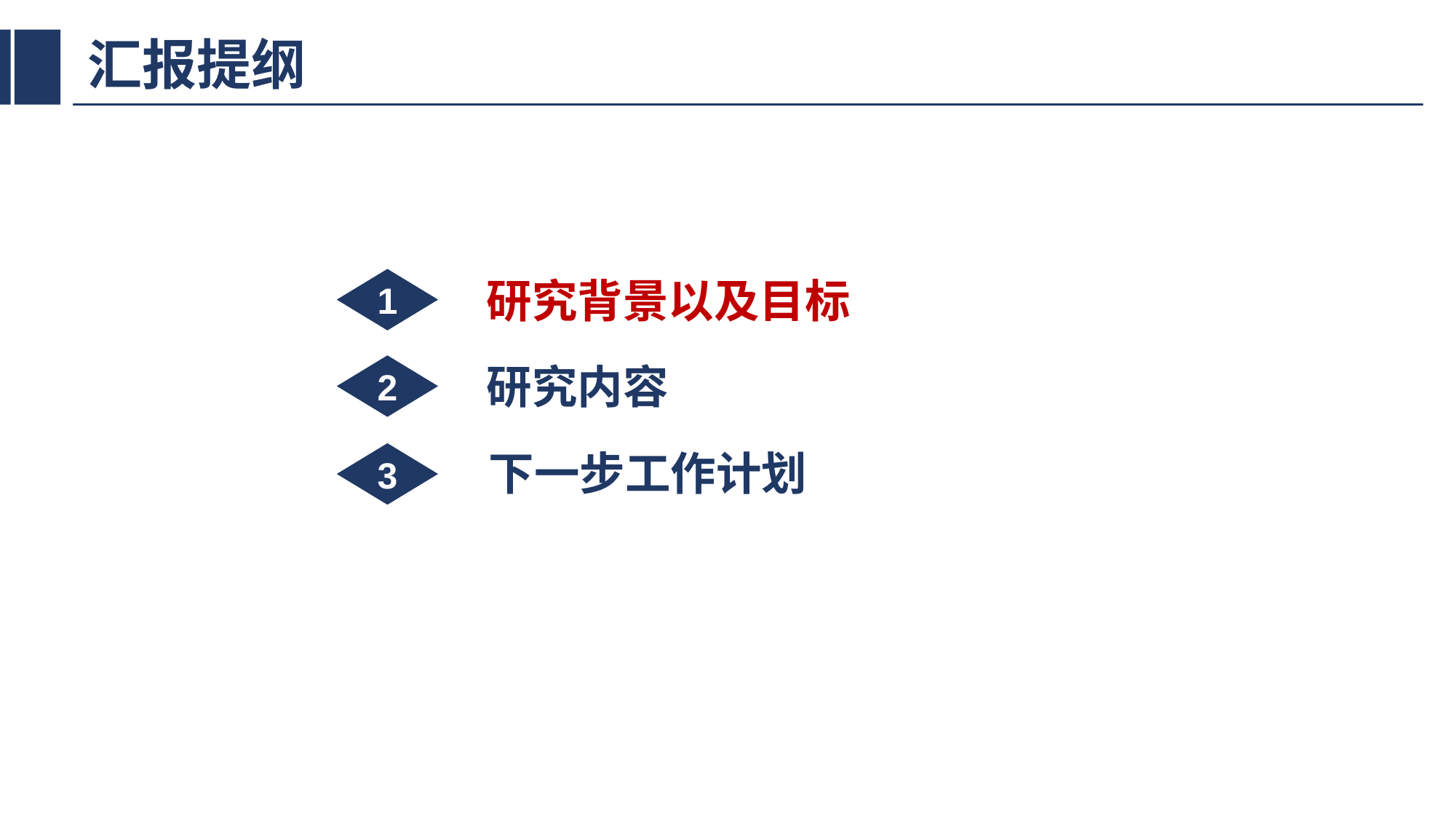

# 汇报提纲
研究背景以及目标
1
研究内容
2
3
下一步工作计划
2